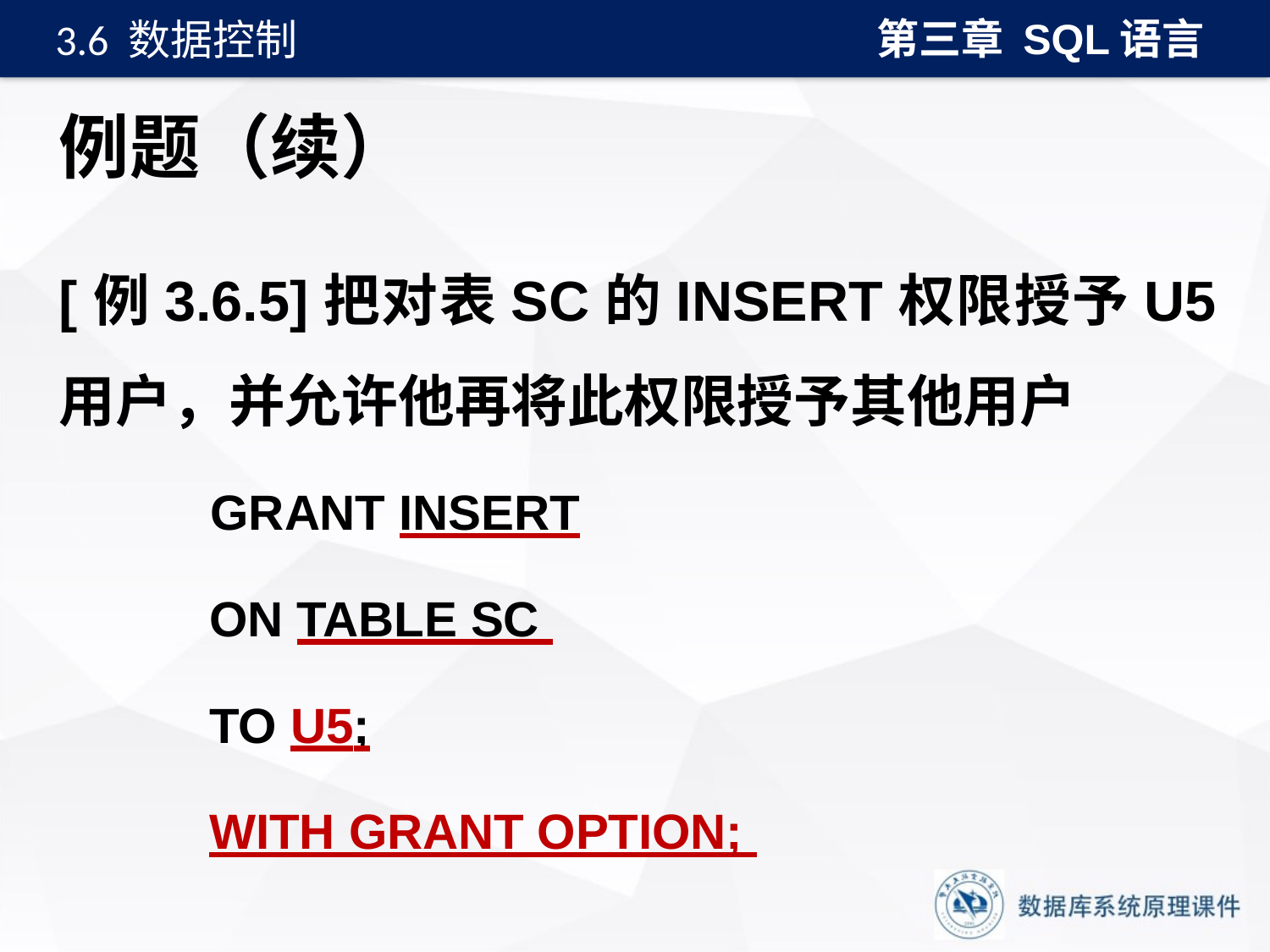

第三章 SQL语言
3.6 数据控制
# 例题（续）
[例3.6.5]把对表SC的INSERT权限授予U5用户，并允许他再将此权限授予其他用户
           GRANT INSERT
ON TABLE SC
TO U5;
WITH GRANT OPTION;